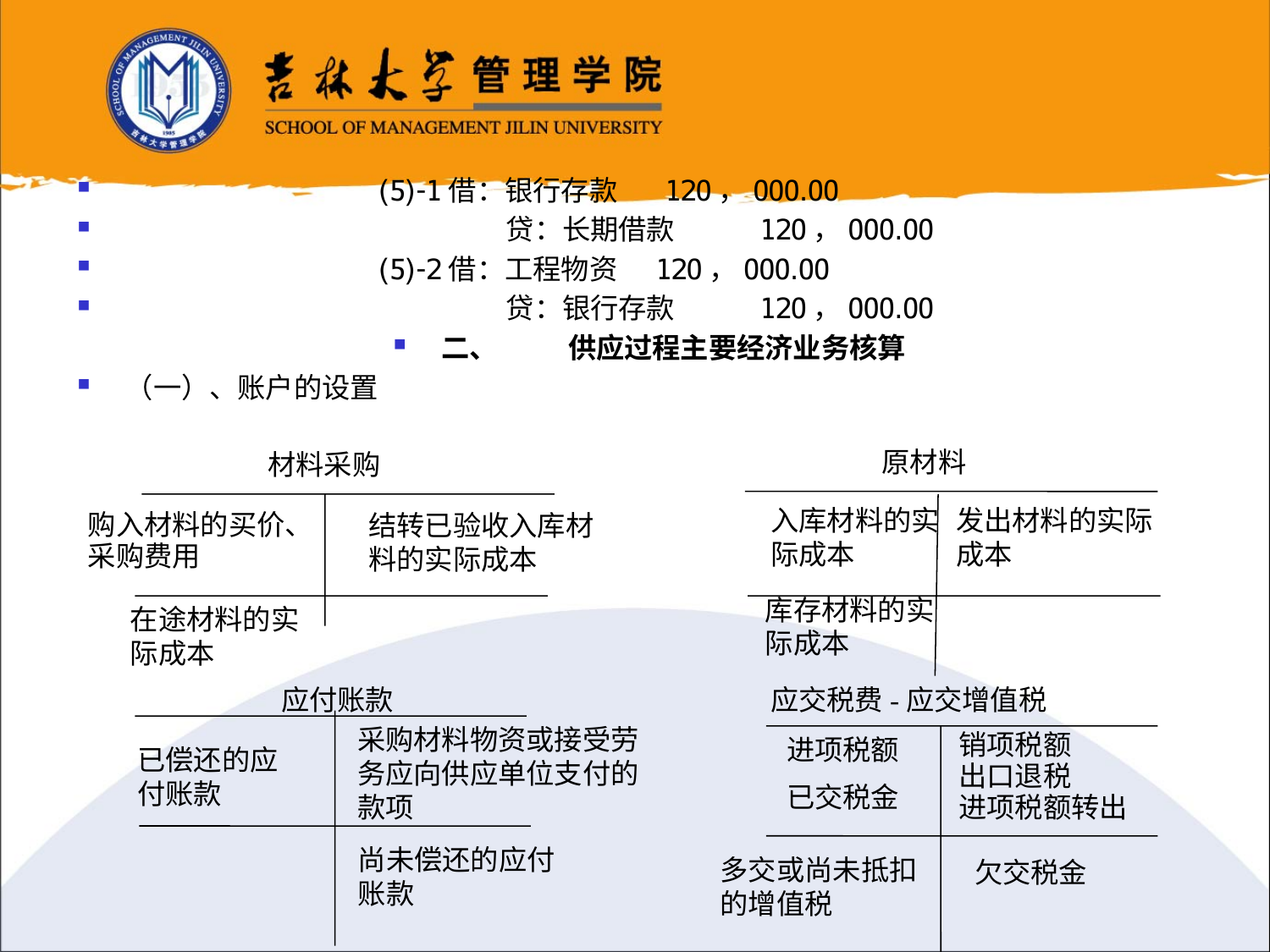

(5)-1借：银行存款	    120，000.00
			贷：长期借款	120，000.00
		(5)-2借：工程物资     120，000.00
			贷：银行存款	120，000.00
二、	供应过程主要经济业务核算
（一）、账户的设置
原材料

入库材料的实际成本
发出材料的实际成本
库存材料的实际成本

材料采购

结转已验收入库材料的实际成本
购入材料的买价、
采购费用
在途材料的实际成本

应付账款

采购材料物资或接受劳务应向供应单位支付的款项
已偿还的应付账款

尚未偿还的应付账款
应交税费-应交增值税

进项税额
已交税金

销项税额
出口退税
进项税额转出

多交或尚未抵扣的增值税
欠交税金
60